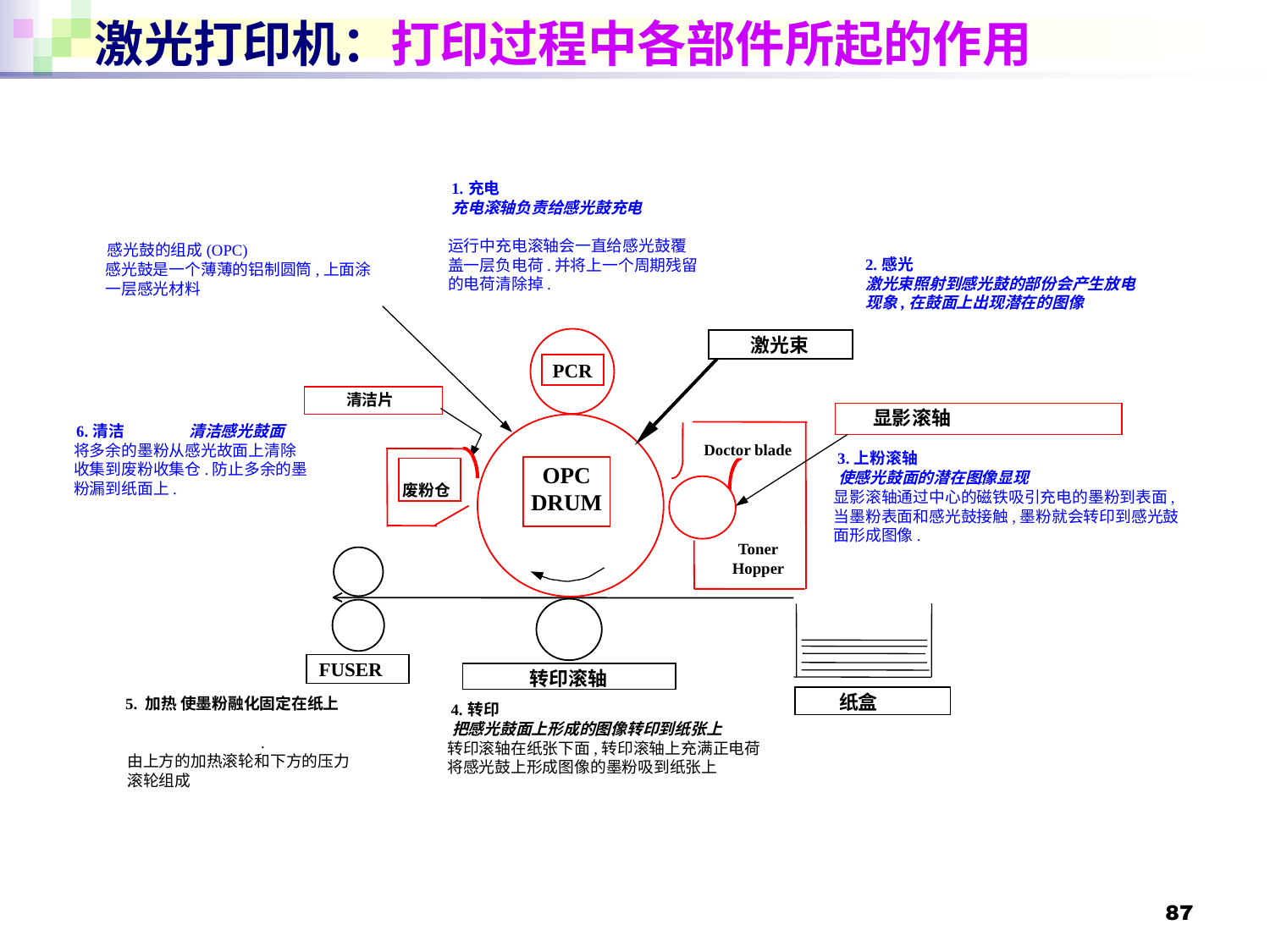

# 激光打印机：打印过程中各部件所起的作用

1.
充电

充电滚轴负责给感光鼓充电

运行中充电滚轴会一直给感光鼓覆
盖一层负电荷.并将上一个周期残留
的电荷清除掉.

感光鼓的组成(OPC)

2.
感光

感光鼓是一个薄薄的铝制圆筒,上面涂
一层感光材料
激光束照射到感光鼓的部份会产生放电
现象,在鼓面上出现潜在的图像

       激光束

PCR

          清洁片

显影滚轴

6.
清洁
清洁感光鼓面

Doctor blade
将多余的墨粉从感光故面上清除
收集到废粉收集仓.防止多余的墨
粉漏到纸面上.

3.
上粉滚轴

OPC

使感光鼓面的潜在图像显现
.

废粉仓
显影滚轴通过中心的磁铁吸引充电的墨粉到表面,
当墨粉表面和感光鼓接触,墨粉就会转印到感光鼓
面形成图像.
DRUM

Toner

Hopper

FUSER

            转印滚轴

       纸盒

5. 加热 使墨粉融化固定在纸上

4.
转印

把感光鼓面上形成的图像转印到纸张上
.

.
转印滚轴在纸张下面,转印滚轴上充满正电荷
将感光鼓上形成图像的墨粉吸到纸张上
由上方的加热滚轮和下方的压力
滚轮组成

.
87